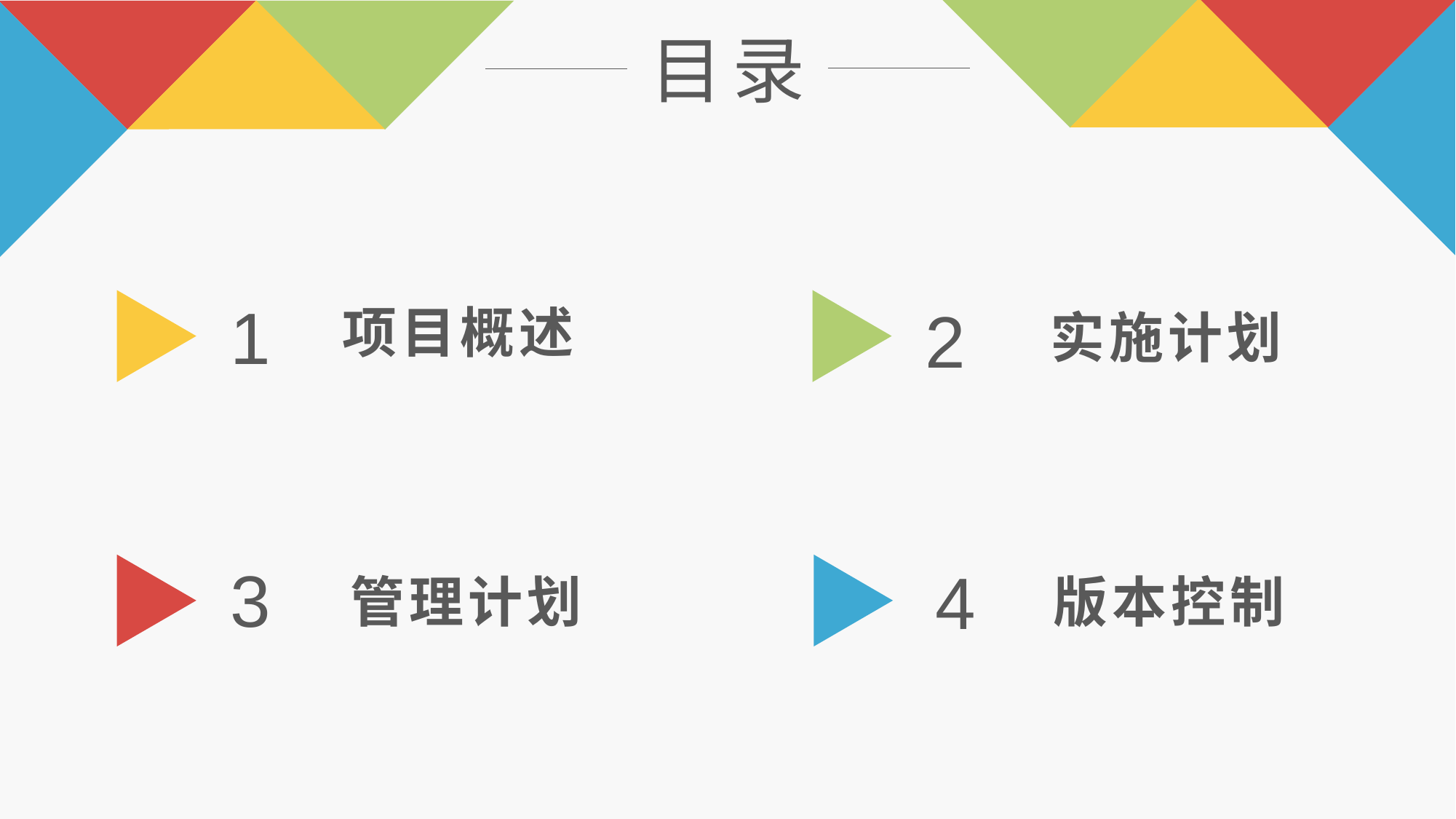

目录

1
2
项目概述

实施计划
3
4

管理计划
版本控制